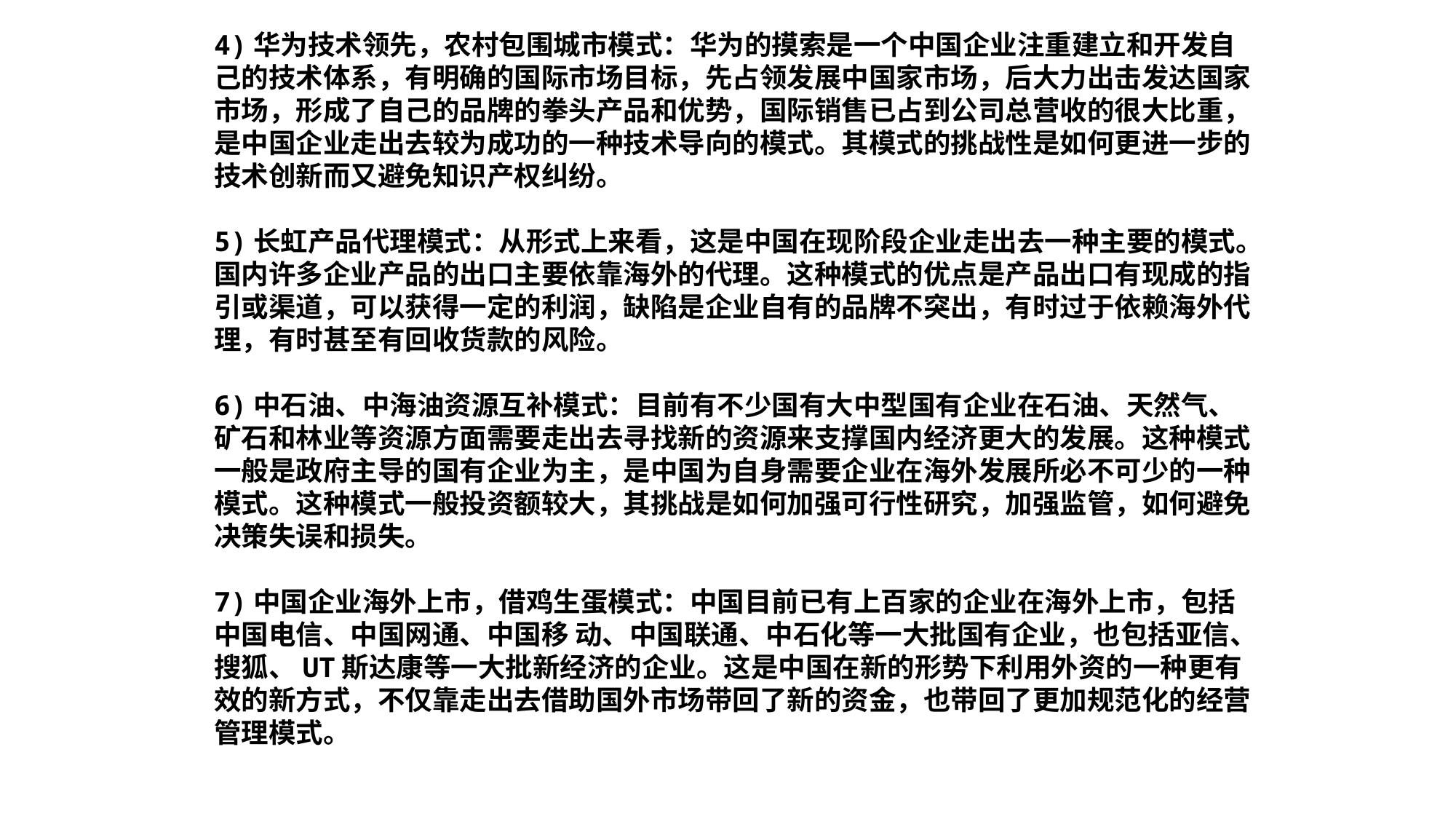

4)华为技术领先，农村包围城市模式：华为的摸索是一个中国企业注重建立和开发自己的技术体系，有明确的国际市场目标，先占领发展中国家市场，后大力出击发达国家市场，形成了自己的品牌的拳头产品和优势，国际销售已占到公司总营收的很大比重，是中国企业走出去较为成功的一种技术导向的模式。其模式的挑战性是如何更进一步的技术创新而又避免知识产权纠纷。

5)长虹产品代理模式：从形式上来看，这是中国在现阶段企业走出去一种主要的模式。国内许多企业产品的出口主要依靠海外的代理。这种模式的优点是产品出口有现成的指引或渠道，可以获得一定的利润，缺陷是企业自有的品牌不突出，有时过于依赖海外代理，有时甚至有回收货款的风险。

6)中石油、中海油资源互补模式：目前有不少国有大中型国有企业在石油、天然气、矿石和林业等资源方面需要走出去寻找新的资源来支撑国内经济更大的发展。这种模式一般是政府主导的国有企业为主，是中国为自身需要企业在海外发展所必不可少的一种模式。这种模式一般投资额较大，其挑战是如何加强可行性研究，加强监管，如何避免决策失误和损失。

7)中国企业海外上市，借鸡生蛋模式：中国目前已有上百家的企业在海外上市，包括中国电信、中国网通、中国移 动、中国联通、中石化等一大批国有企业，也包括亚信、搜狐、UT斯达康等一大批新经济的企业。这是中国在新的形势下利用外资的一种更有效的新方式，不仅靠走出去借助国外市场带回了新的资金，也带回了更加规范化的经营管理模式。